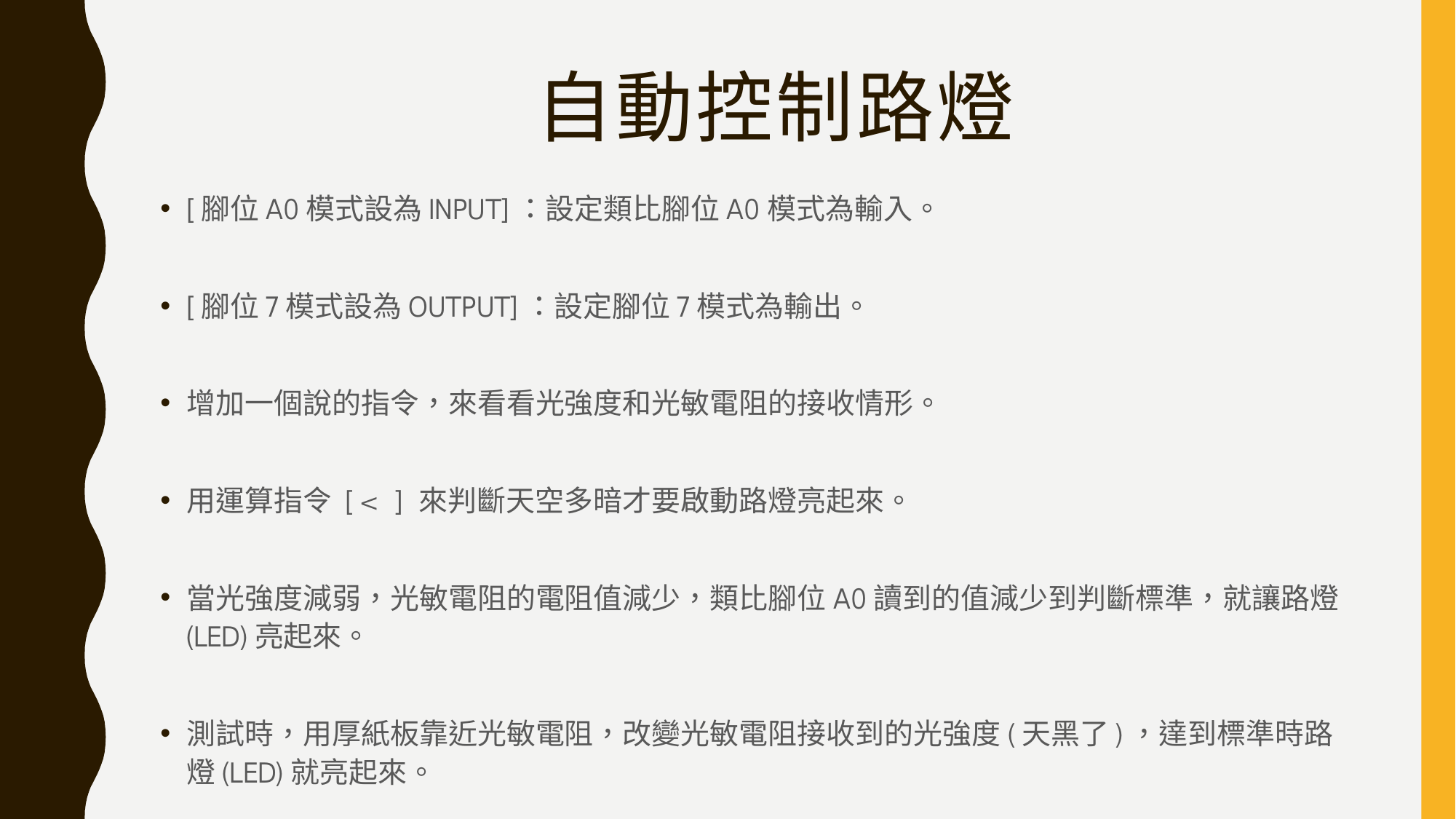

自動控制路燈
[腳位A0模式設為INPUT]：設定類比腳位A0模式為輸入。

[腳位7模式設為OUTPUT]：設定腳位7模式為輸出。

增加一個說的指令，來看看光強度和光敏電阻的接收情形。

用運算指令 [ <  ] 來判斷天空多暗才要啟動路燈亮起來。

當光強度減弱，光敏電阻的電阻值減少，類比腳位A0讀到的值減少到判斷標準，就讓路燈(LED)亮起來。

測試時，用厚紙板靠近光敏電阻，改變光敏電阻接收到的光強度(天黑了)，達到標準時路燈(LED)就亮起來。